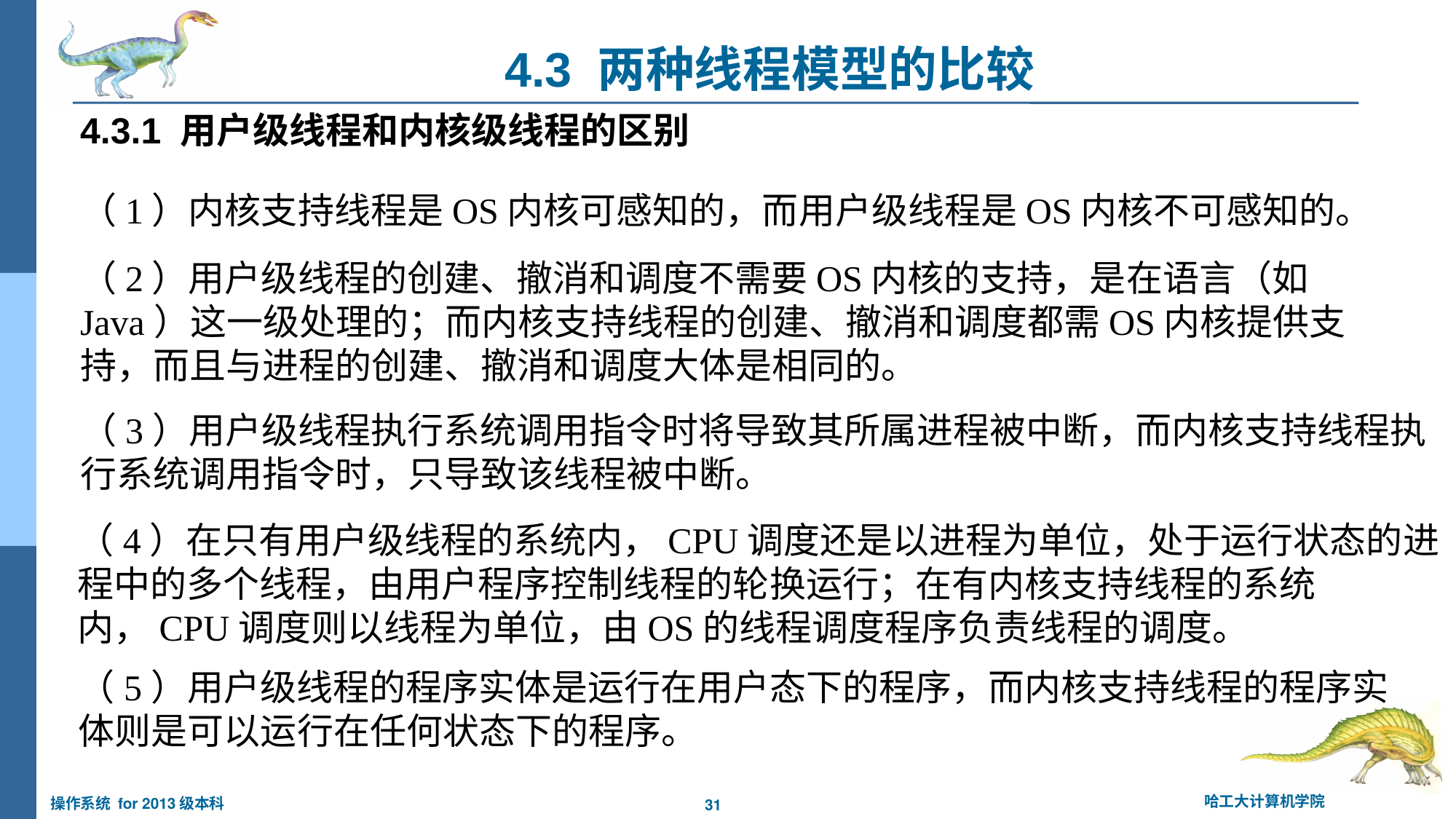

4.3 两种线程模型的比较
4.3.1 用户级线程和内核级线程的区别
（1）内核支持线程是OS内核可感知的，而用户级线程是OS内核不可感知的。
（2）用户级线程的创建、撤消和调度不需要OS内核的支持，是在语言（如Java）这一级处理的；而内核支持线程的创建、撤消和调度都需OS内核提供支持，而且与进程的创建、撤消和调度大体是相同的。
（3）用户级线程执行系统调用指令时将导致其所属进程被中断，而内核支持线程执行系统调用指令时，只导致该线程被中断。
（4）在只有用户级线程的系统内，CPU调度还是以进程为单位，处于运行状态的进程中的多个线程，由用户程序控制线程的轮换运行；在有内核支持线程的系统内，CPU调度则以线程为单位，由OS的线程调度程序负责线程的调度。
（5）用户级线程的程序实体是运行在用户态下的程序，而内核支持线程的程序实体则是可以运行在任何状态下的程序。